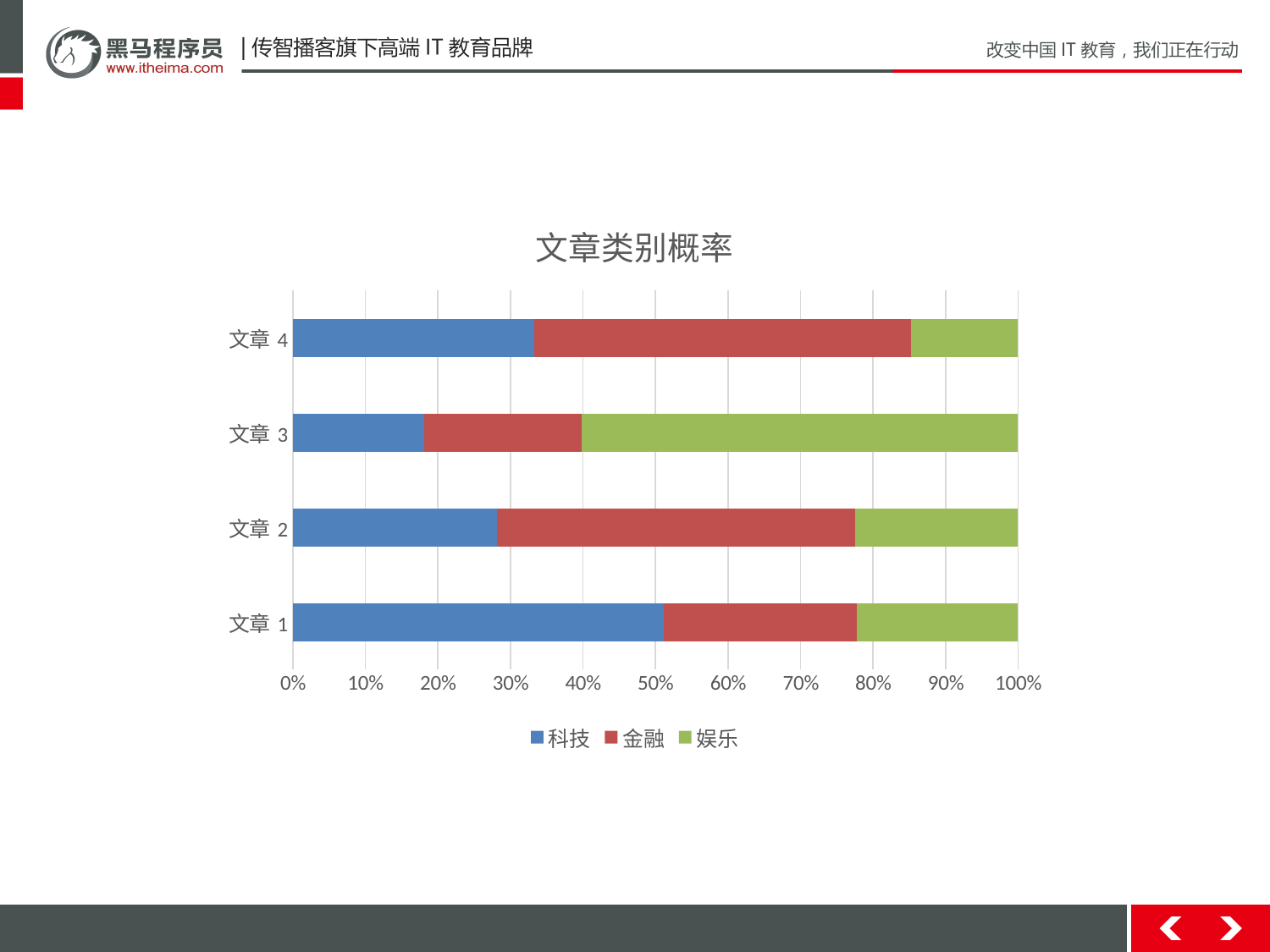

### Chart: 文章类别概率

| Category | 科技 | 金融 | 娱乐 |
|---|---|---|---|
| 文章1 | 4.6 | 2.4 | 2.0 |
| 文章2 | 2.5 | 4.4 | 2.0 |
| 文章3 | 1.5 | 1.8 | 5.0 |
| 文章4 | 4.5 | 7.0 | 2.0 |